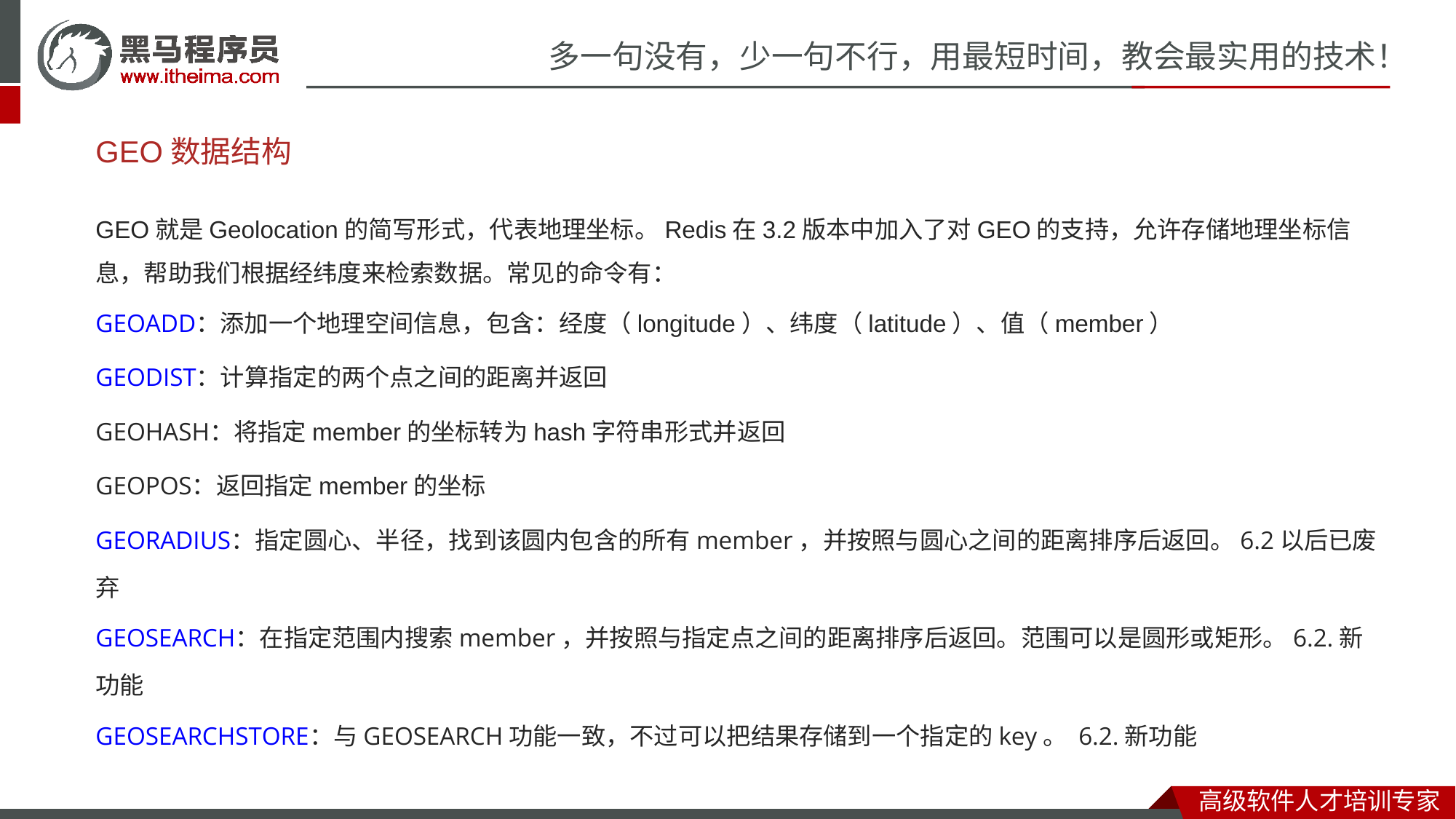

GEO数据结构
GEO就是Geolocation的简写形式，代表地理坐标。Redis在3.2版本中加入了对GEO的支持，允许存储地理坐标信息，帮助我们根据经纬度来检索数据。常见的命令有：
GEOADD：添加一个地理空间信息，包含：经度（longitude）、纬度（latitude）、值（member）
GEODIST：计算指定的两个点之间的距离并返回
GEOHASH：将指定member的坐标转为hash字符串形式并返回
GEOPOS：返回指定member的坐标
GEORADIUS：指定圆心、半径，找到该圆内包含的所有member，并按照与圆心之间的距离排序后返回。6.2以后已废弃
GEOSEARCH：在指定范围内搜索member，并按照与指定点之间的距离排序后返回。范围可以是圆形或矩形。6.2.新功能
GEOSEARCHSTORE：与GEOSEARCH功能一致，不过可以把结果存储到一个指定的key。 6.2.新功能